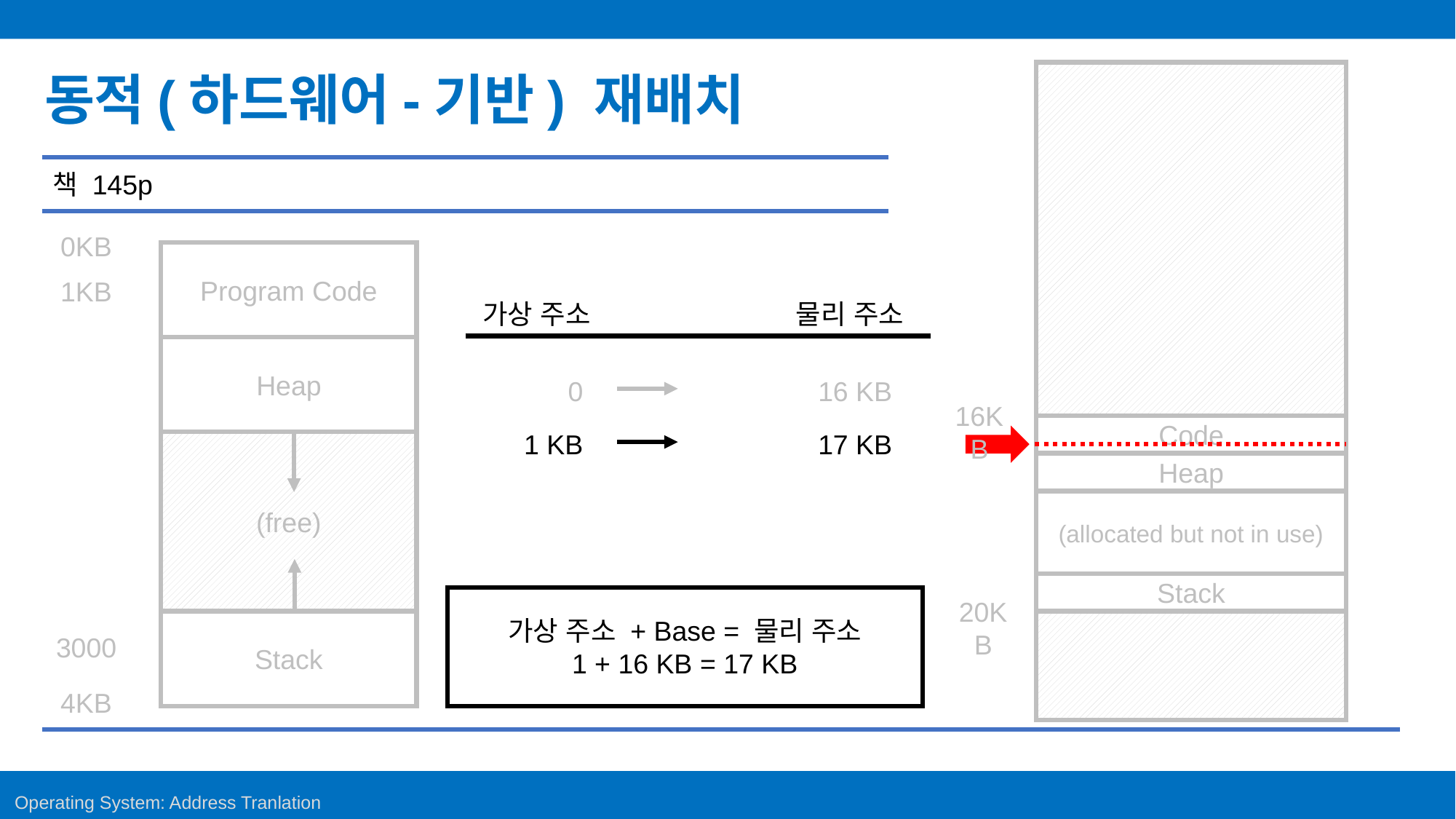

동적(하드웨어-기반) 재배치

16KB
Code
Heap
(allocated but not in use)
Stack
20KB

책 145p
0KB
Program Code
1KB
Heap
(free)
Stack
3000
4KB
물리 주소
가상 주소
0
16 KB
1 KB
17 KB

가상 주소 + Base = 물리 주소
1 + 16 KB = 17 KB

26
Operating System: Address Tranlation